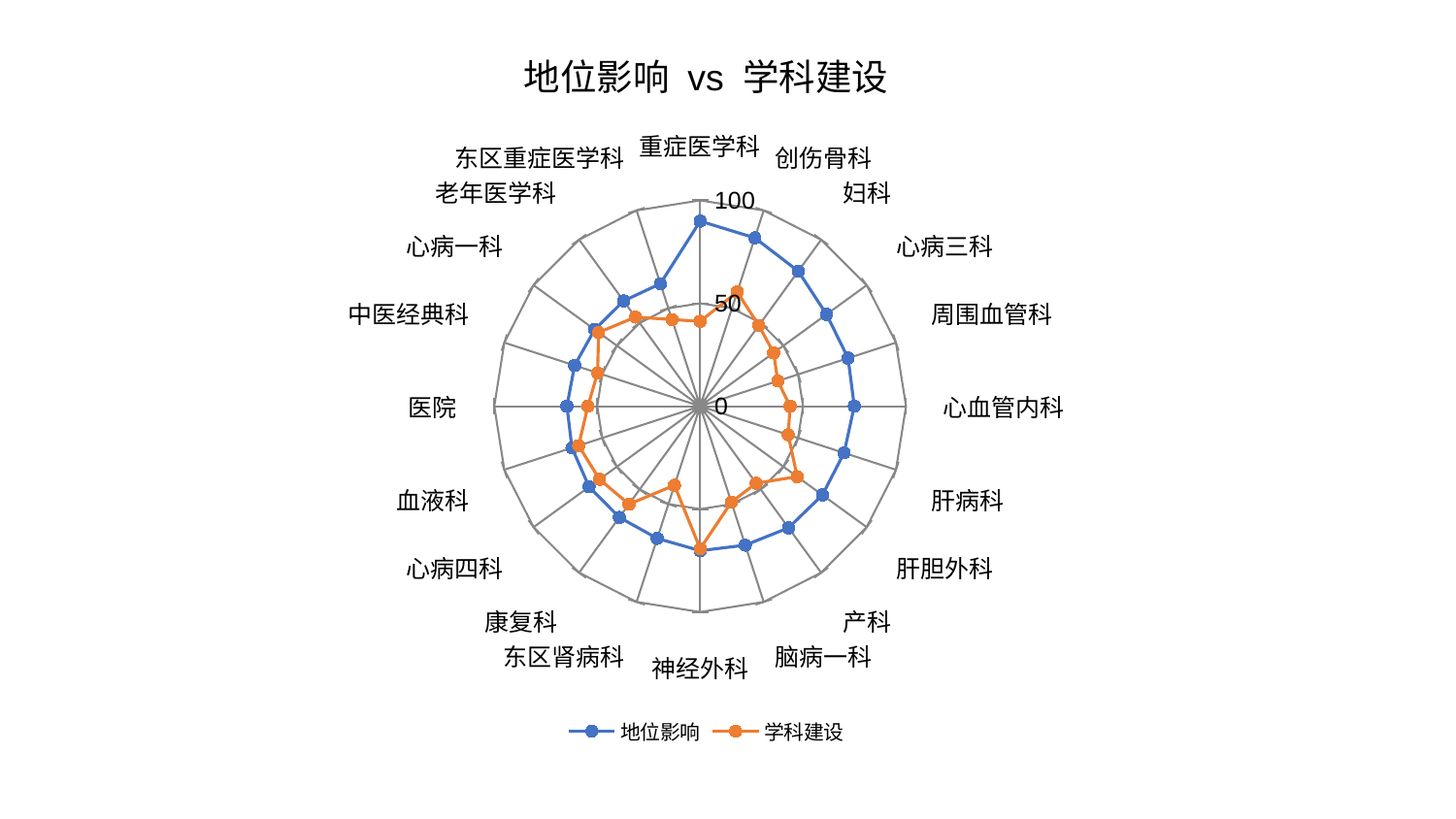

### Chart: 地位影响 vs 学科建设

| Category | 地位影响 | 学科建设 |
|---|---|---|
| 重症医学科 | 89.9173543248089 | 41.23592748070641 |
| 创伤骨科 | 86.00131686397553 | 58.34800356418736 |
| 妇科 | 81.10673620857463 | 48.514869858607305 |
| 心病三科 | 75.8788129660545 | 44.139575148331296 |
| 周围血管科 | 75.57495951513887 | 39.653687659904996 |
| 心血管内科 | 74.87455407181487 | 43.71466078083509 |
| 肝病科 | 73.50420573569203 | 44.96830621319787 |
| 肝胆外科 | 73.41075341236711 | 58.26412272098901 |
| 产科 | 73.07941323363087 | 46.25213525104643 |
| 脑病一科 | 70.99075482153381 | 49.054937891276836 |
| 神经外科 | 70.21432869175572 | 69.24498430806847 |
| 东区肾病科 | 67.54300844073408 | 40.411431758228275 |
| 康复科 | 66.77294279355405 | 58.86457286777795 |
| 心病四科 | 66.67875825180764 | 60.44788789056945 |
| 血液科 | 65.46227601020837 | 62.07164703809124 |
| 医院 | 64.72426653640106 | 54.516806981665944 |
| 中医经典科 | 64.10905188838431 | 52.374853779534355 |
| 心病一科 | 63.34206501811784 | 60.953372605712794 |
| 老年医学科 | 63.242107114210626 | 53.543703832923526 |
| 东区重症医学科 | 62.56687910367206 | 44.27888711928099 |
95